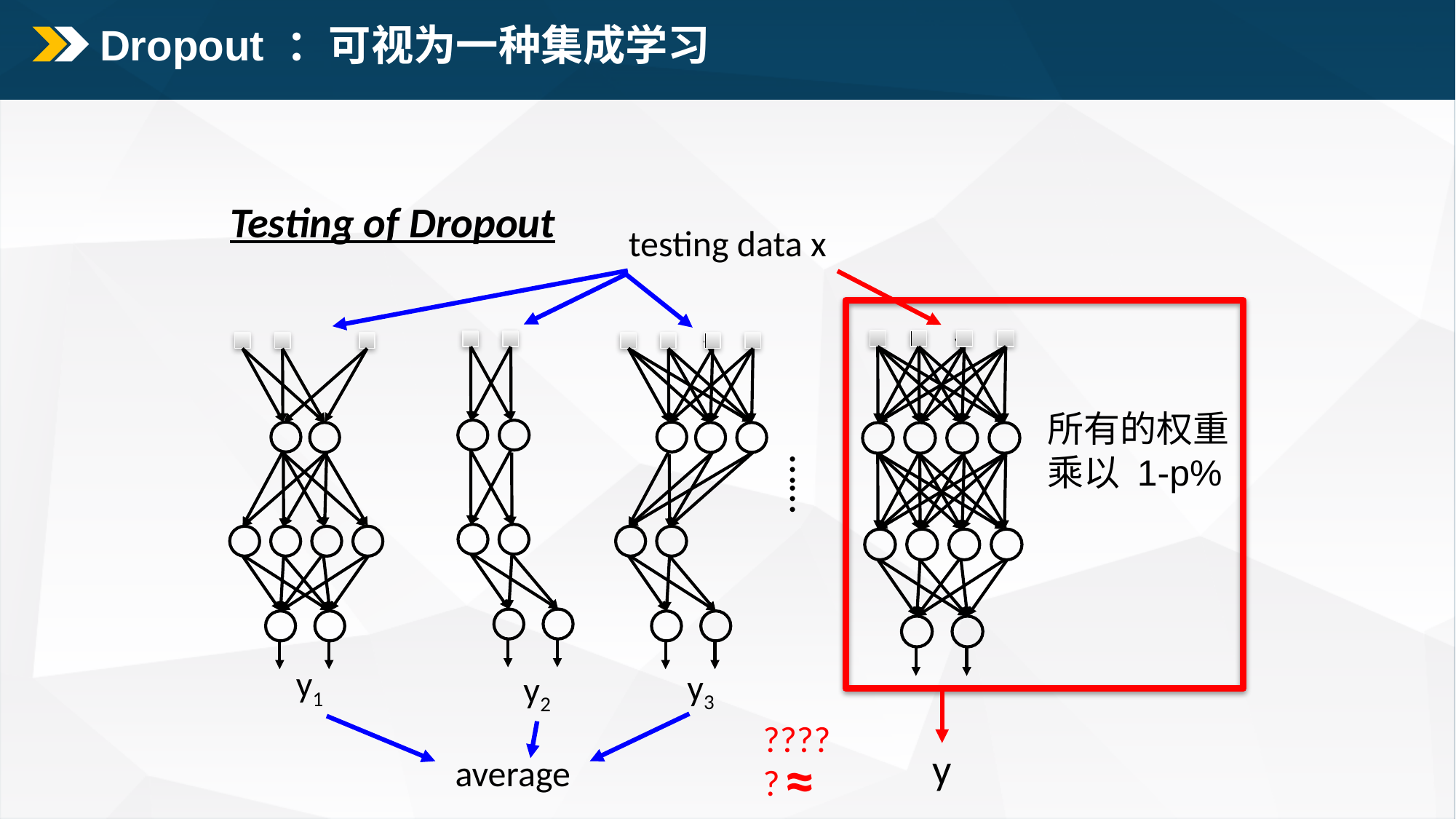

# Dropout ：可视为一种集成学习

Testing of Dropout
testing data x

所有的权重乘以 1-p%

……
y1
y3
y2
?????
≈
y
average